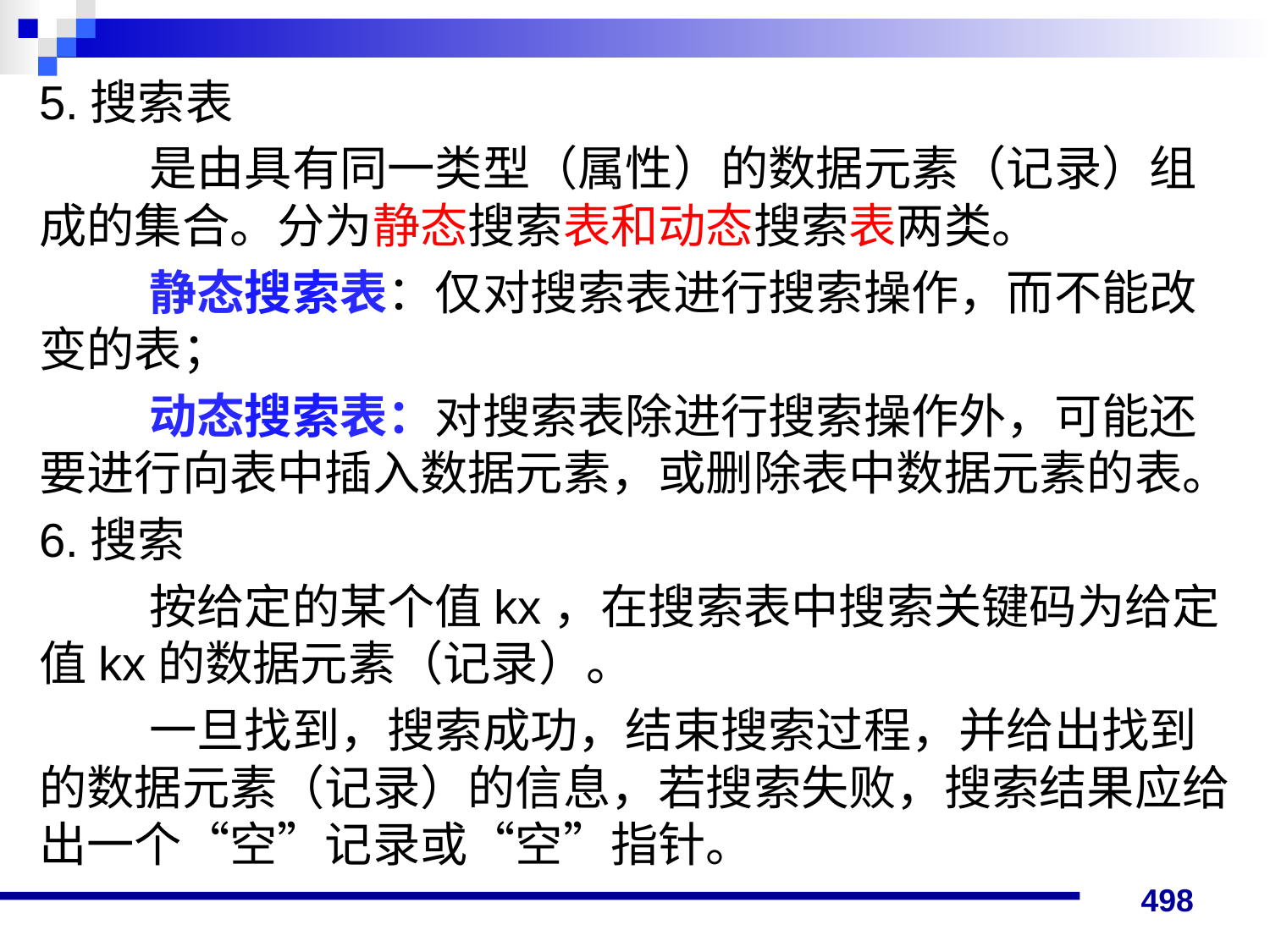

5.搜索表
是由具有同一类型（属性）的数据元素（记录）组成的集合。分为静态搜索表和动态搜索表两类。
静态搜索表：仅对搜索表进行搜索操作，而不能改变的表；
动态搜索表：对搜索表除进行搜索操作外，可能还要进行向表中插入数据元素，或删除表中数据元素的表。
6.搜索
按给定的某个值kx，在搜索表中搜索关键码为给定值kx的数据元素（记录）。
一旦找到，搜索成功，结束搜索过程，并给出找到的数据元素（记录）的信息，若搜索失败，搜索结果应给出一个“空”记录或“空”指针。
498